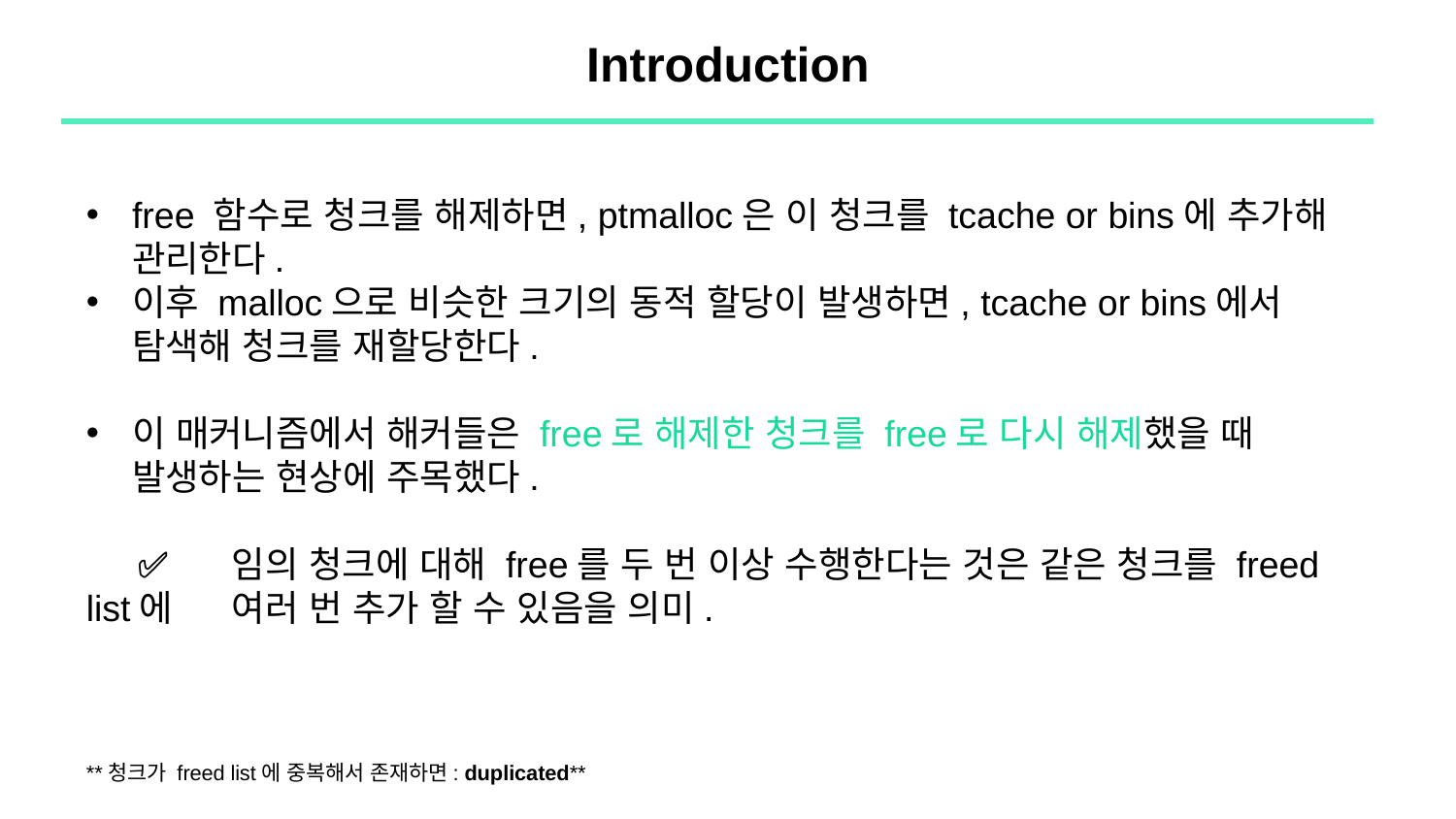

# Introduction

free 함수로 청크를 해제하면, ptmalloc은 이 청크를 tcache or bins에 추가해 관리한다.
이후 malloc으로 비슷한 크기의 동적 할당이 발생하면, tcache or bins에서 탐색해 청크를 재할당한다.

이 매커니즘에서 해커들은 free로 해제한 청크를 free로 다시 해제했을 때 발생하는 현상에 주목했다.

     ✅ 	임의 청크에 대해 free를 두 번 이상 수행한다는 것은 같은 청크를 freed list에 	여러 번 추가 할 수 있음을 의미.

**청크가 freed list에 중복해서 존재하면: duplicated**